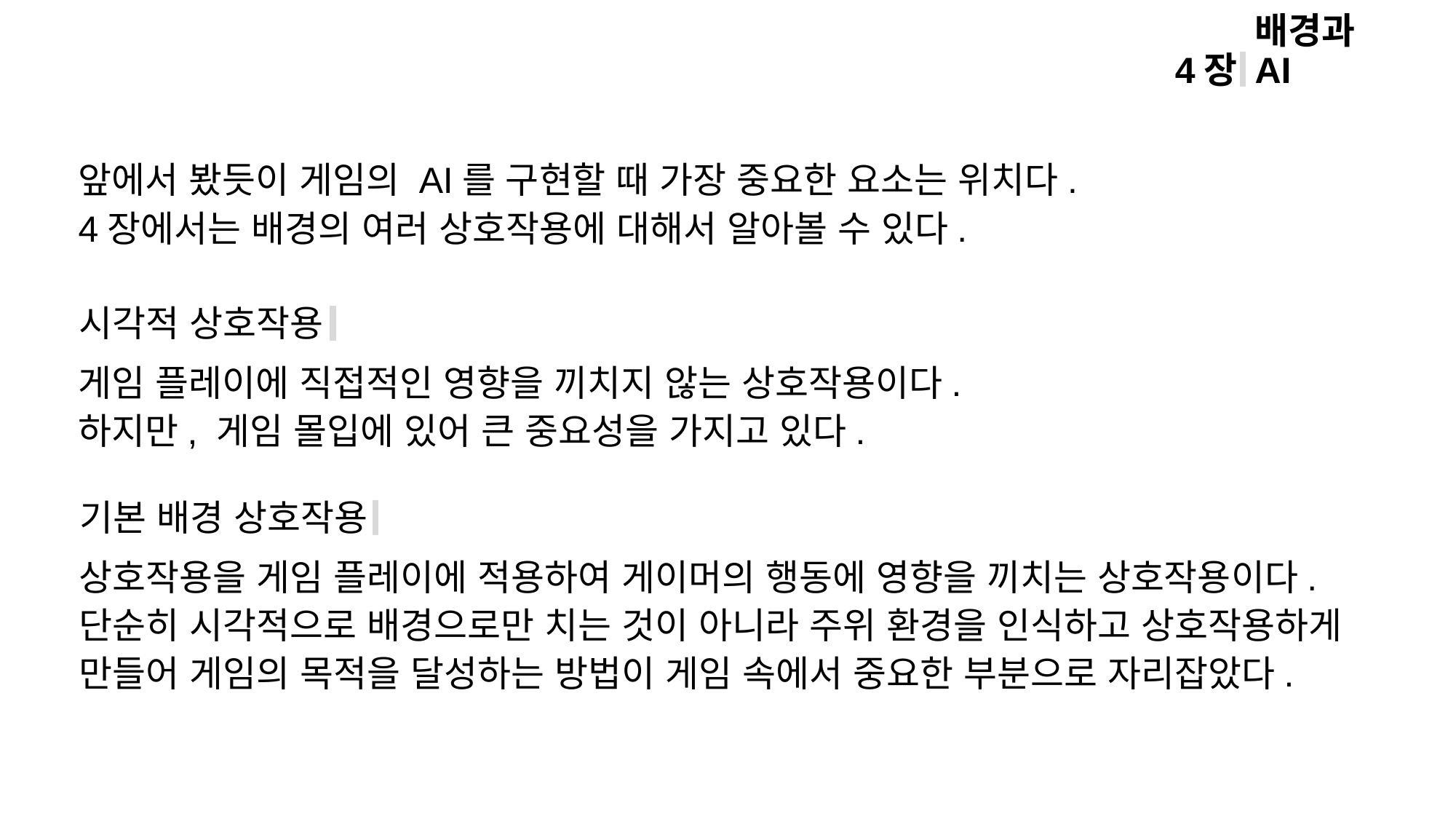

배경과 AI
4장
앞에서 봤듯이 게임의 AI를 구현할 때 가장 중요한 요소는 위치다.
4장에서는 배경의 여러 상호작용에 대해서 알아볼 수 있다.
시각적 상호작용
게임 플레이에 직접적인 영향을 끼치지 않는 상호작용이다.
하지만, 게임 몰입에 있어 큰 중요성을 가지고 있다.
기본 배경 상호작용
상호작용을 게임 플레이에 적용하여 게이머의 행동에 영향을 끼치는 상호작용이다.
단순히 시각적으로 배경으로만 치는 것이 아니라 주위 환경을 인식하고 상호작용하게
만들어 게임의 목적을 달성하는 방법이 게임 속에서 중요한 부분으로 자리잡았다.